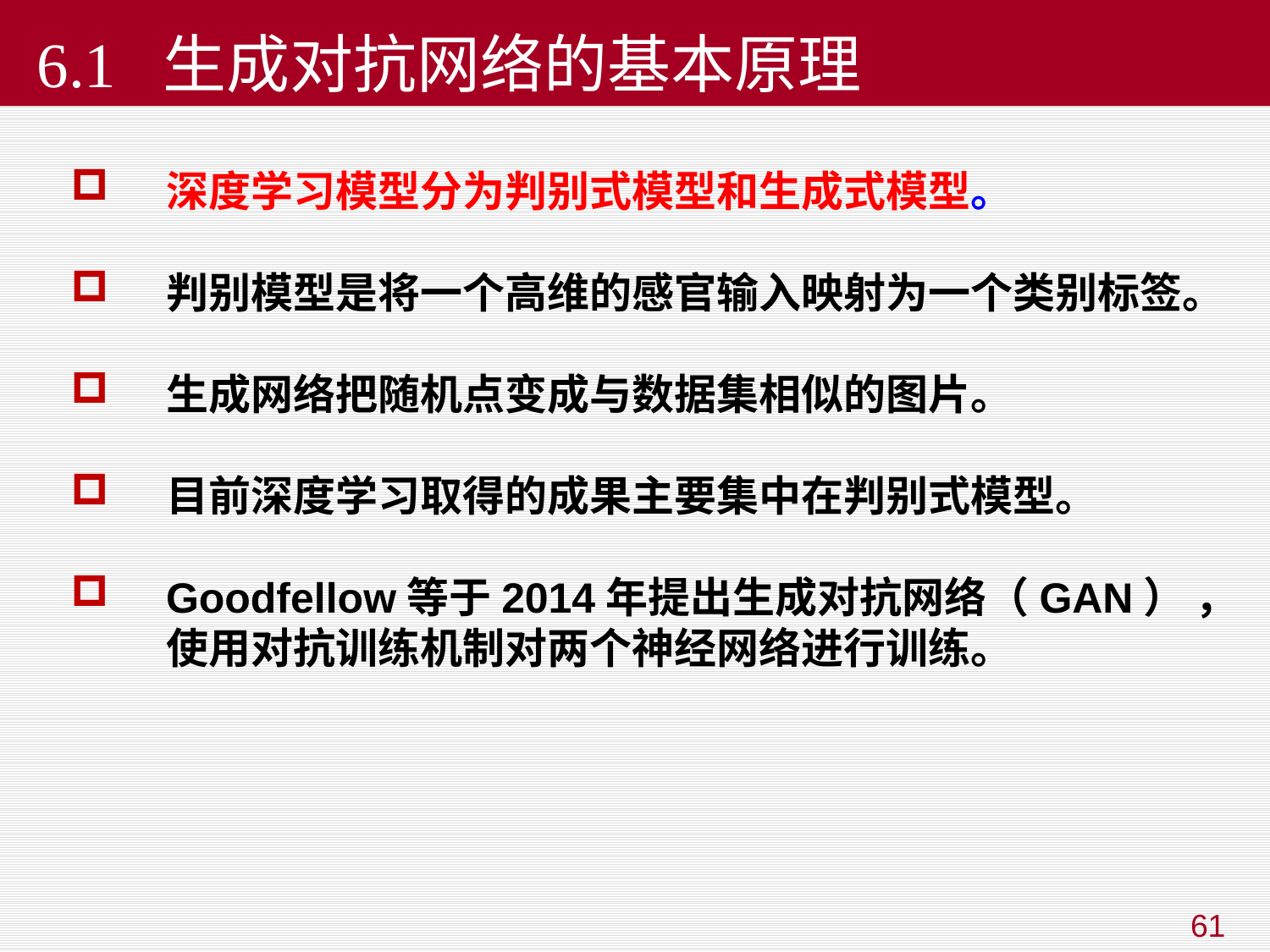

6.1  生成对抗网络的基本原理
深度学习模型分为判别式模型和生成式模型。

判别模型是将一个高维的感官输入映射为一个类别标签。

生成网络把随机点变成与数据集相似的图片。

目前深度学习取得的成果主要集中在判别式模型。

Goodfellow等于2014年提出生成对抗网络（GAN） ，使用对抗训练机制对两个神经网络进行训练。
61